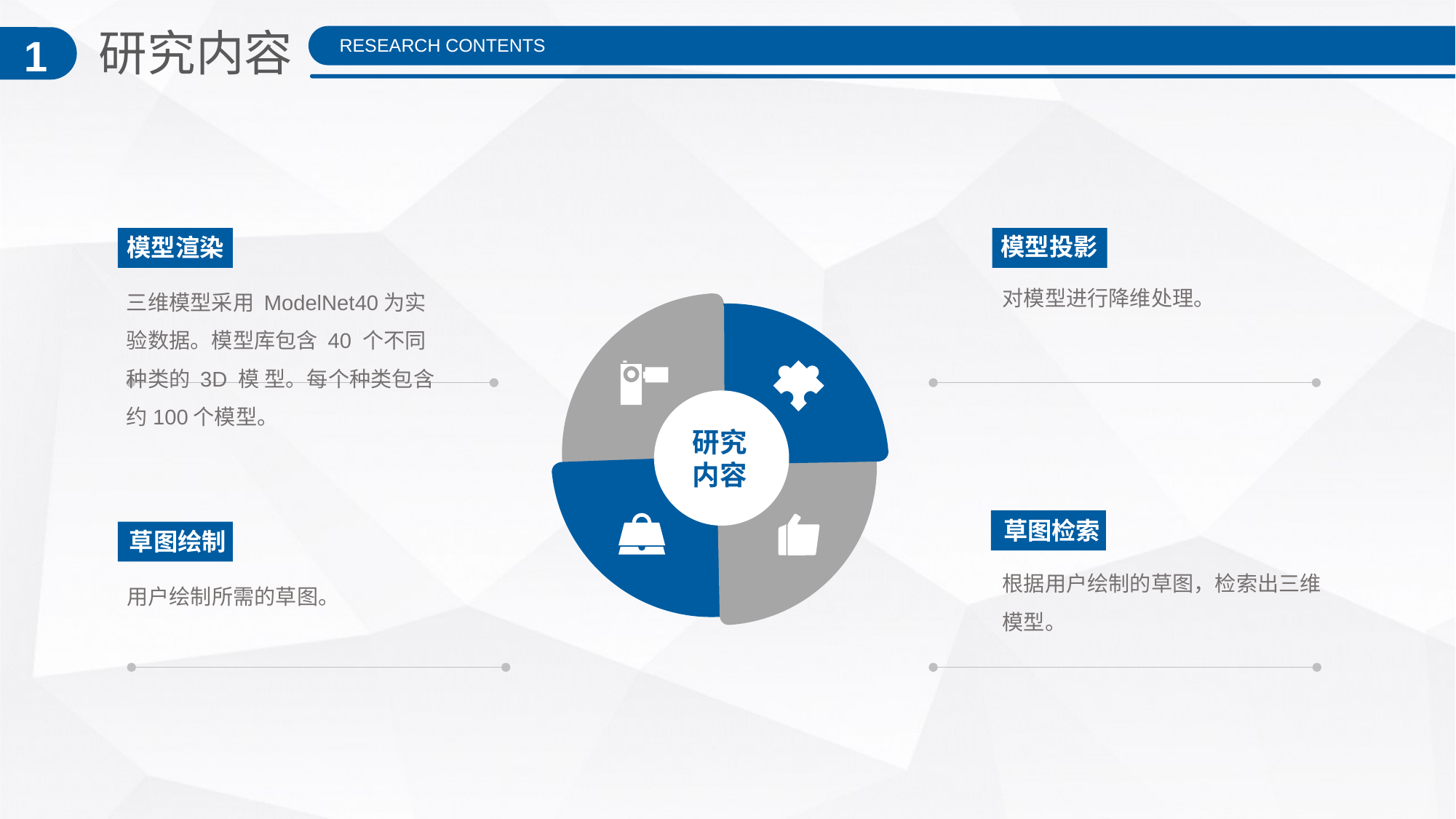

研究内容
1

RESEARCH CONTENTS

模型投影

模型渲染

对模型进行降维处理。
三维模型采用 ModelNet40为实验数据。模型库包含 40 个不同种类的 3D 模 型。每个种类包含约100个模型。

研究内容

草图检索

草图绘制

根据用户绘制的草图，检索出三维模型。
用户绘制所需的草图。